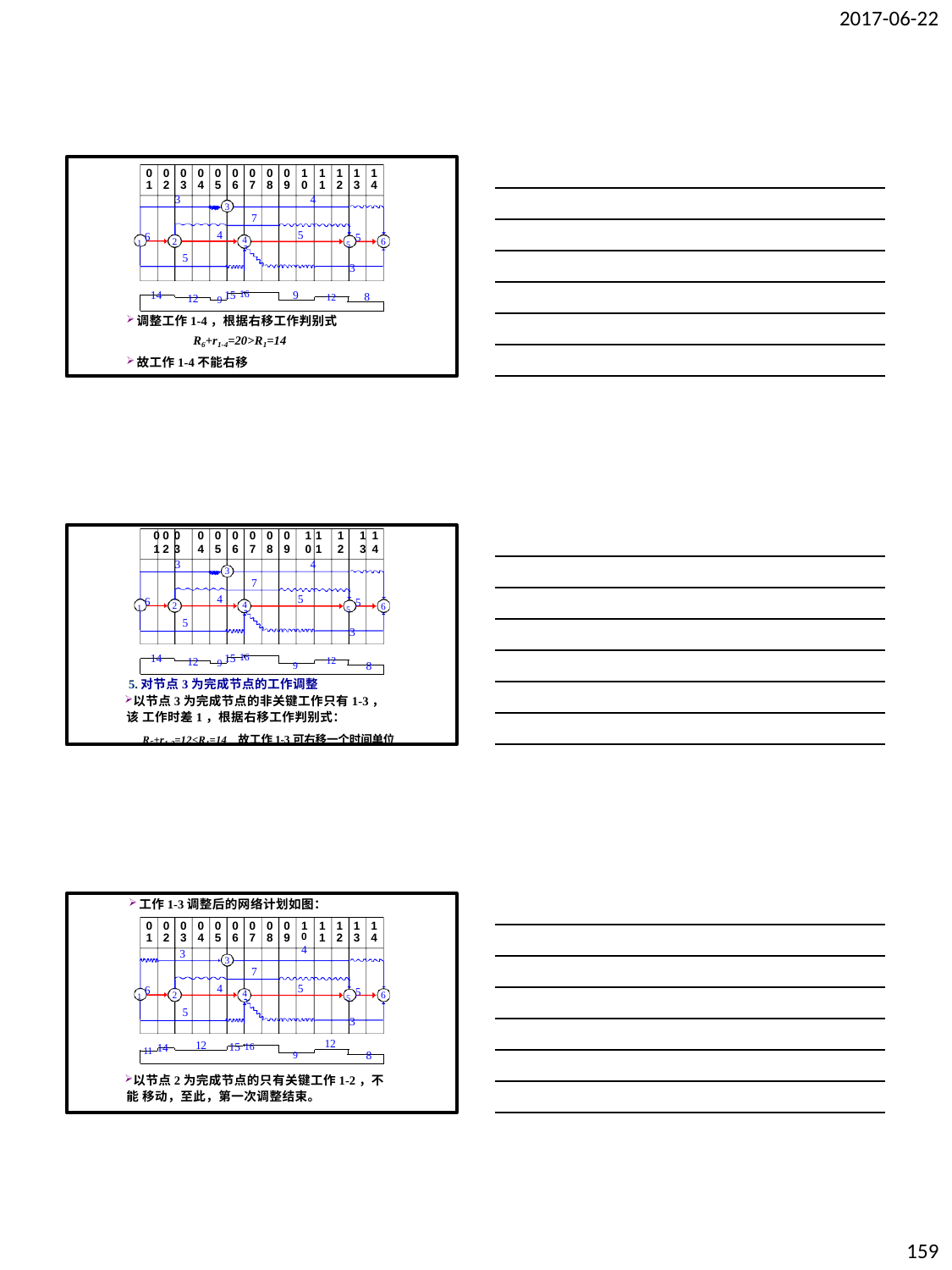

2017-06-22

| 0 1 | 0 2 | 0 3 | 0 4 | 0 5 | 0 6 | 0 7 | 0 8 | 0 9 | 1 0 | 1 1 | 1 2 | 1 3 | 1 4 |
| --- | --- | --- | --- | --- | --- | --- | --- | --- | --- | --- | --- | --- | --- |

3
4
3
7

1 6
4
5
5 5
3
4
2
6
5

14	9 15 16

12	12
9
8

调整工作1-4，根据右移工作判别式
R6+r1-4=20>R1=14
故工作1-4不能右移

| 0 0 0 | 0 | 0 | 0 | 0 | 0 | 0 | 1 1 | 1 | 1 1 |
| --- | --- | --- | --- | --- | --- | --- | --- | --- | --- |
| 1 2 3 | 4 | 5 | 6 | 7 | 8 | 9 | 0 1 | 2 | 3 4 |
3
4

3
7

1 6
4
5
5 5
3
4
2
6
5

14	9 15 16
12	12

9	8

5.对节点3为完成节点的工作调整
以节点3为完成节点的非关键工作只有1-3，该 工作时差1，根据右移工作判别式：
R5+r1-3=12<R1=14 故工作1-3可右移一个时间单位

工作1-3调整后的网络计划如图：

| 0 1 | 0 2 | 0 3 | 0 4 | 0 5 | 0 6 | 0 7 | 0 8 | 0 9 | 1 0 4 | 1 1 | 1 2 | 1 3 | 1 4 |
| --- | --- | --- | --- | --- | --- | --- | --- | --- | --- | --- | --- | --- | --- |

3
3

7
1 6
4
5
5 5
3
4
2
6

5

15 16
11 14
12
12
9	8

以节点2为完成节点的只有关键工作1-2，不能 移动，至此，第一次调整结束。

159